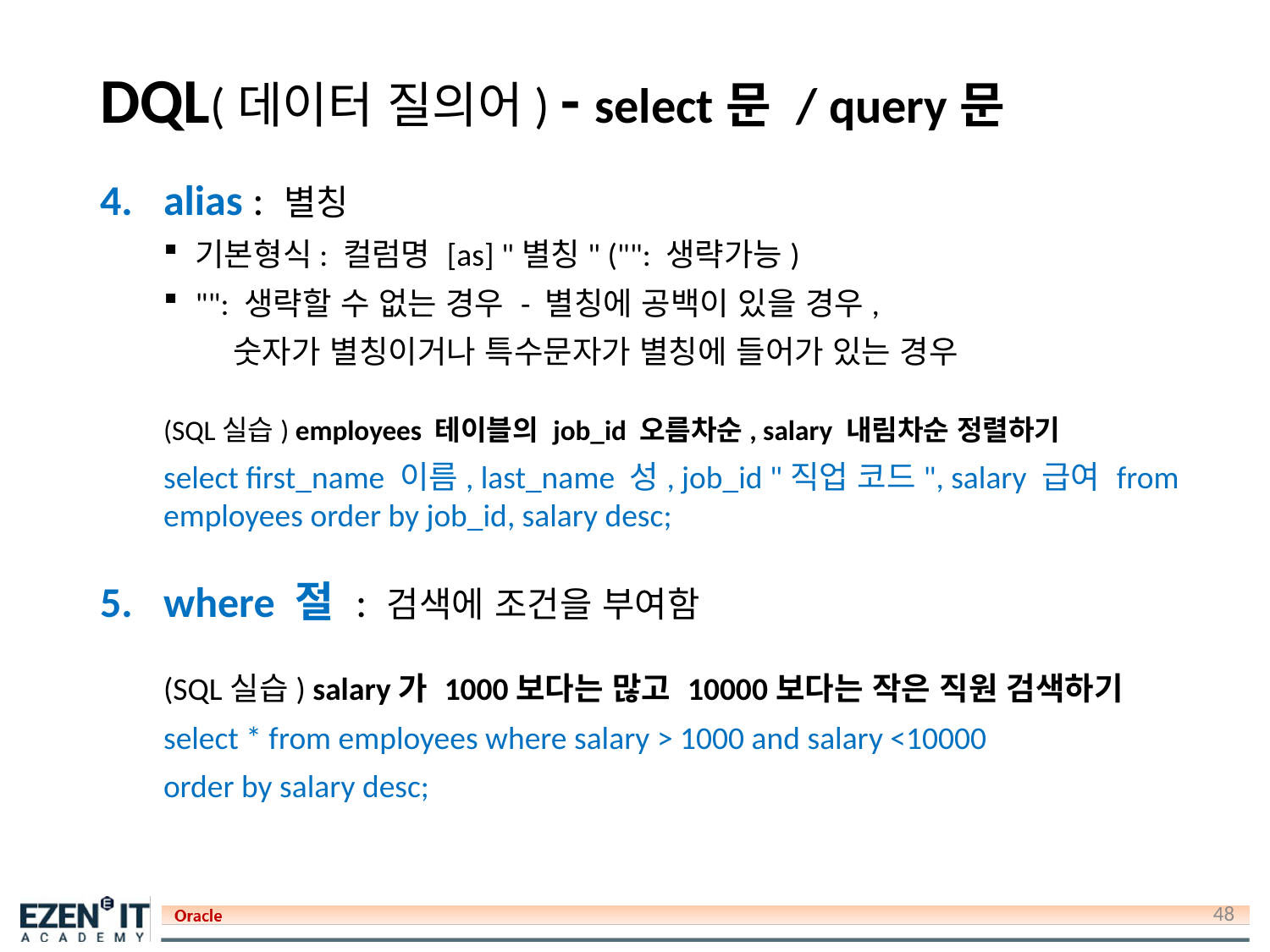

# DQL(데이터 질의어) - select문 / query문
alias : 별칭
기본형식: 컬럼명 [as] "별칭" ("": 생략가능)
"": 생략할 수 없는 경우 - 별칭에 공백이 있을 경우,
       숫자가 별칭이거나 특수문자가 별칭에 들어가 있는 경우
(SQL실습) employees 테이블의 job_id 오름차순, salary 내림차순 정렬하기
select first_name 이름, last_name 성, job_id "직업 코드", salary 급여 from employees order by job_id, salary desc;
where 절 : 검색에 조건을 부여함
(SQL실습) salary가 1000보다는 많고 10000보다는 작은 직원 검색하기
select * from employees where salary > 1000 and salary <10000
order by salary desc;
48